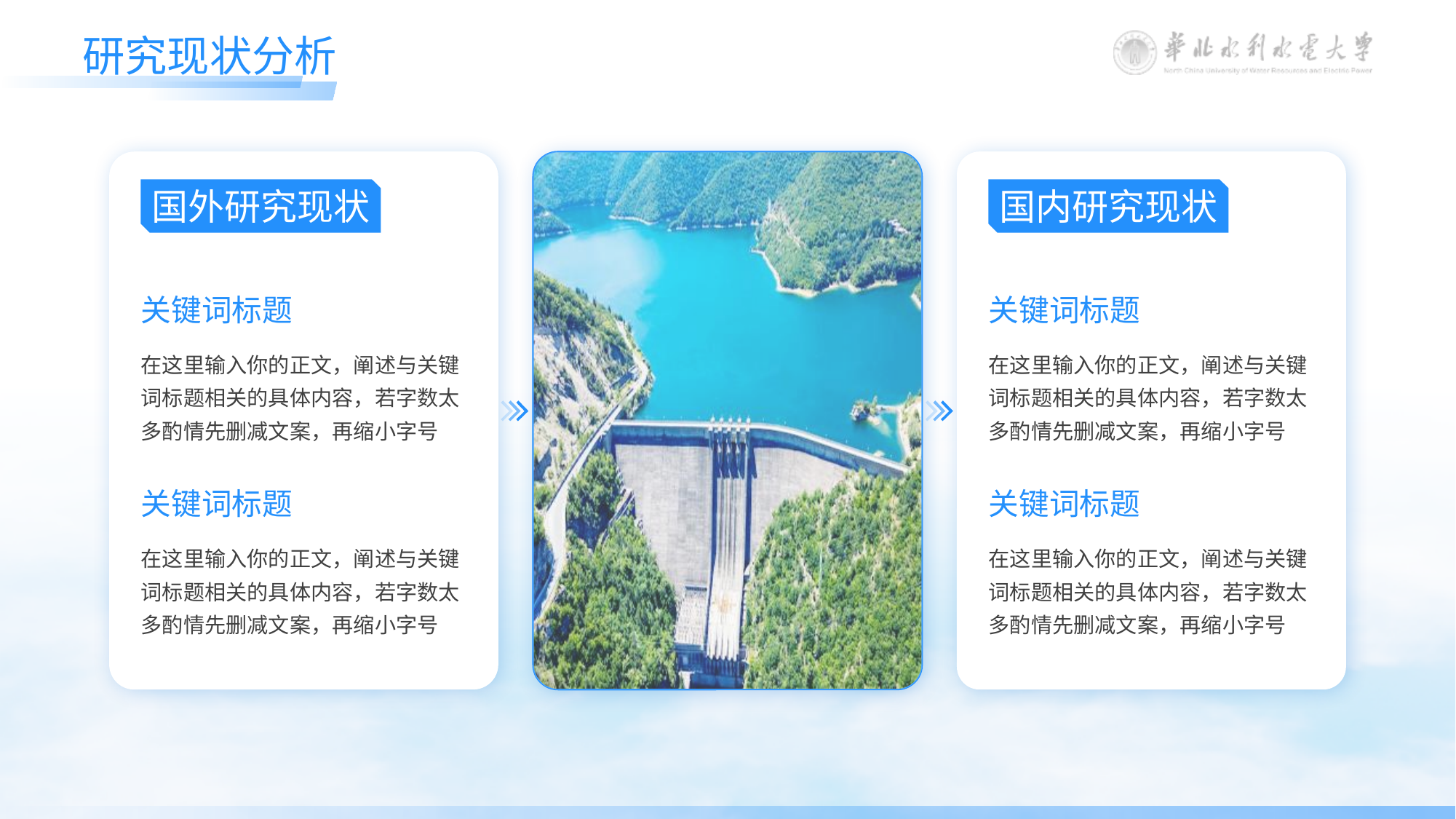

# 研究现状分析

国外研究现状
关键词标题
在这里输入你的正文，阐述与关键词标题相关的具体内容，若字数太多酌情先删减文案，再缩小字号
关键词标题
在这里输入你的正文，阐述与关键词标题相关的具体内容，若字数太多酌情先删减文案，再缩小字号

国内研究现状
关键词标题
在这里输入你的正文，阐述与关键词标题相关的具体内容，若字数太多酌情先删减文案，再缩小字号
关键词标题
在这里输入你的正文，阐述与关键词标题相关的具体内容，若字数太多酌情先删减文案，再缩小字号